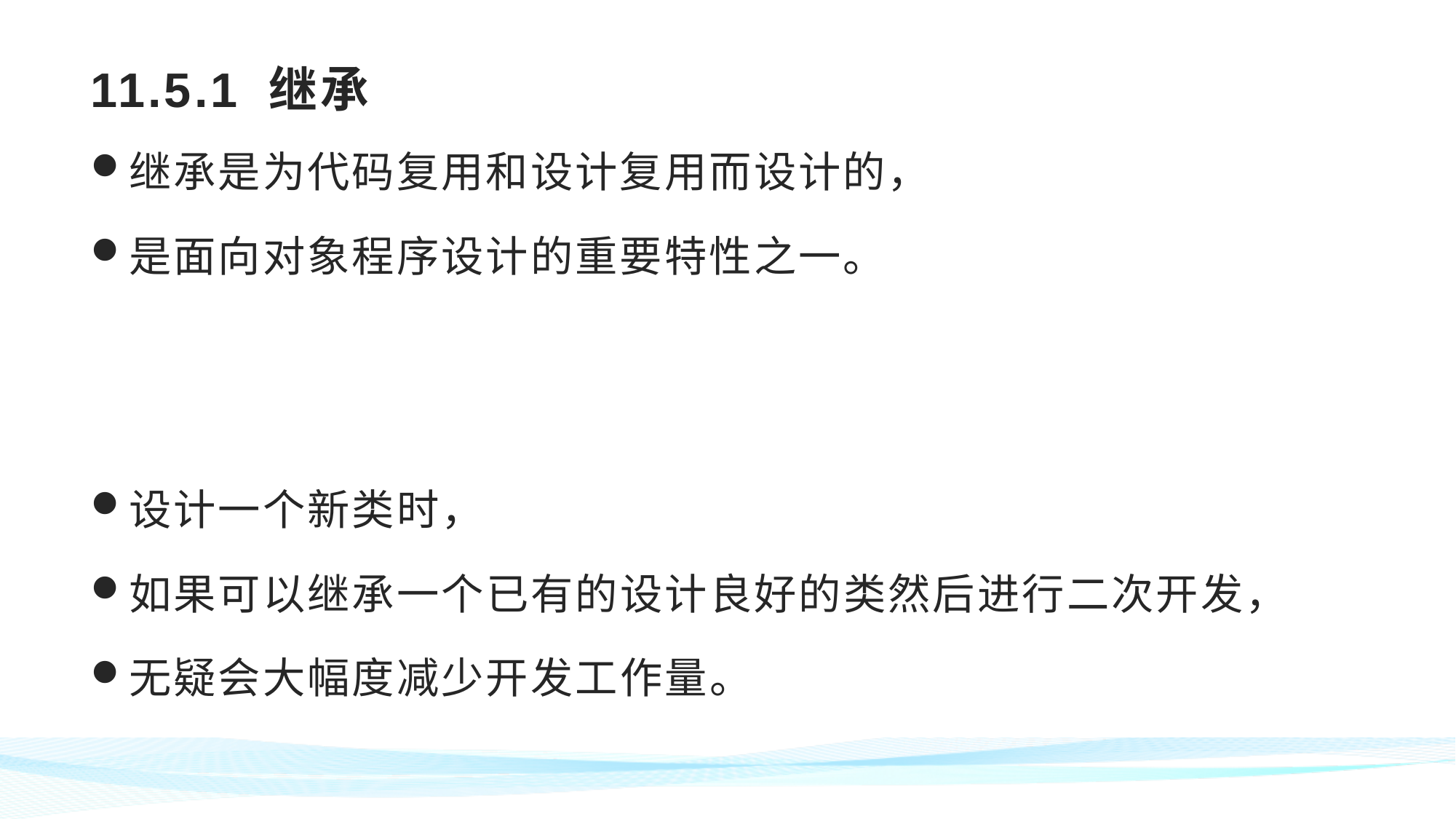

# 11.5.1 继承
继承是为代码复用和设计复用而设计的，
是面向对象程序设计的重要特性之一。

设计一个新类时，
如果可以继承一个已有的设计良好的类然后进行二次开发，
无疑会大幅度减少开发工作量。